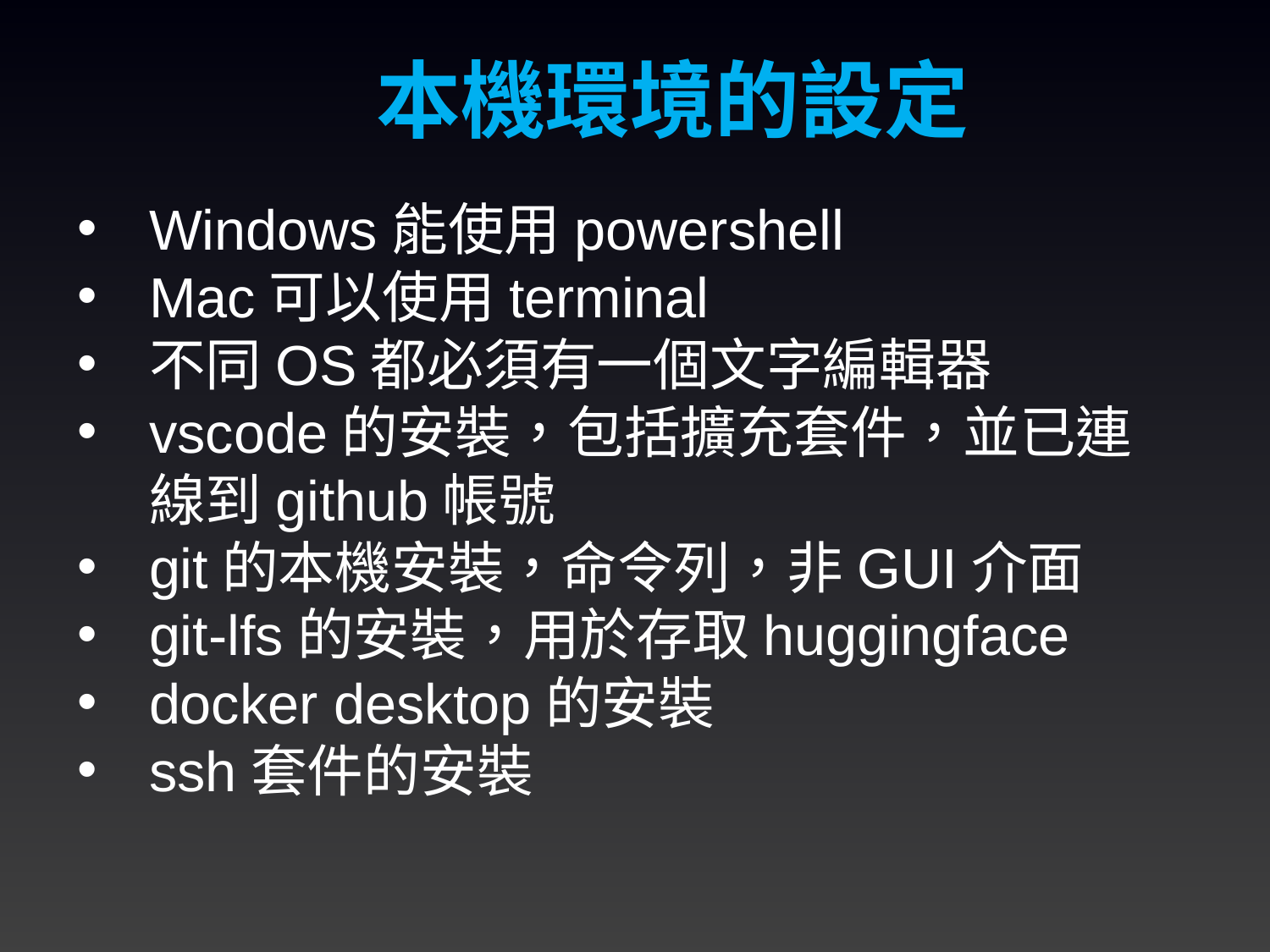

本機環境的設定
Windows能使用powershell
Mac可以使用terminal
不同OS都必須有一個文字編輯器
vscode的安裝，包括擴充套件，並已連線到github帳號
git的本機安裝，命令列，非GUI介面
git-lfs的安裝，用於存取huggingface
docker desktop的安裝
ssh套件的安裝